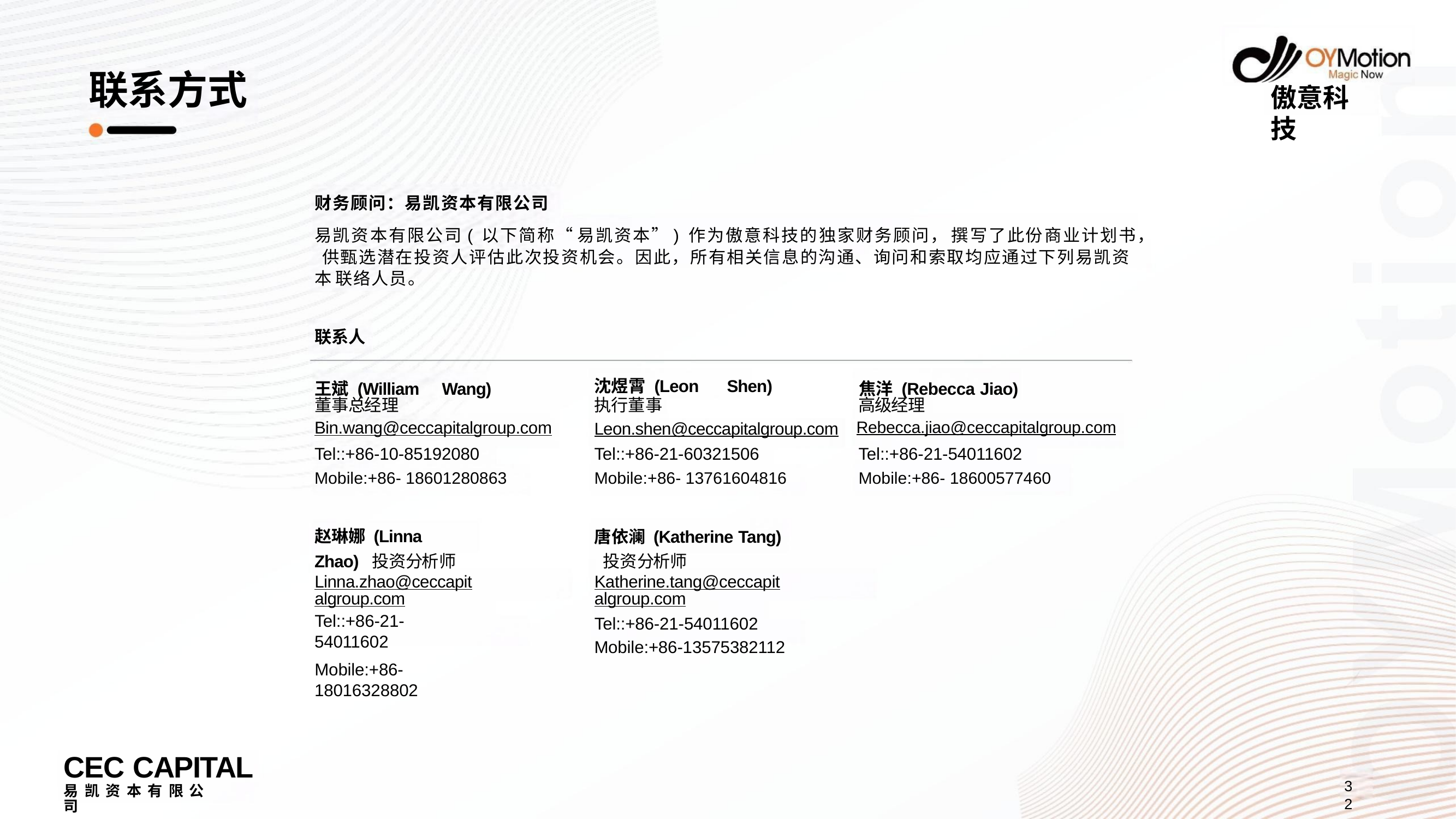

# 联系方式
傲意科技
财务顾问：易凯资本有限公司
易凯资本有限公司( 以下简称“ 易凯资本”) 作为傲意科技的独家财务顾问， 撰写了此份商业计划书，  供甄选潜在投资人评估此次投资机会。因此，所有相关信息的沟通、询问和索取均应通过下列易凯资本 联络人员。
| 联系人 |  |  |
| --- | --- | --- |
| 王斌 (William Wang) | 沈煜霄 (Leon Shen) | 焦洋 (Rebecca Jiao) |
| 董事总经理 | 执行董事 | 高级经理 |
| Bin.wang@ceccapitalgroup.com | Leon.shen@ceccapitalgroup.com | Rebecca.jiao@ceccapitalgroup.com |
| Tel::+86-10-85192080 | Tel::+86-21-60321506 | Tel::+86-21-54011602 |
| Mobile:+86- 18601280863 | Mobile:+86- 13761604816 | Mobile:+86- 18600577460 |
赵琳娜 (Linna Zhao)  投资分析师
Linna.zhao@ceccapitalgroup.com
Tel::+86-21-54011602
Mobile:+86-18016328802
唐依澜 (Katherine Tang)  投资分析师
Katherine.tang@ceccapitalgroup.com
Tel::+86-21-54011602  Mobile:+86-13575382112
CEC CAPITAL
易 凯 资 本 有 限 公	司
32